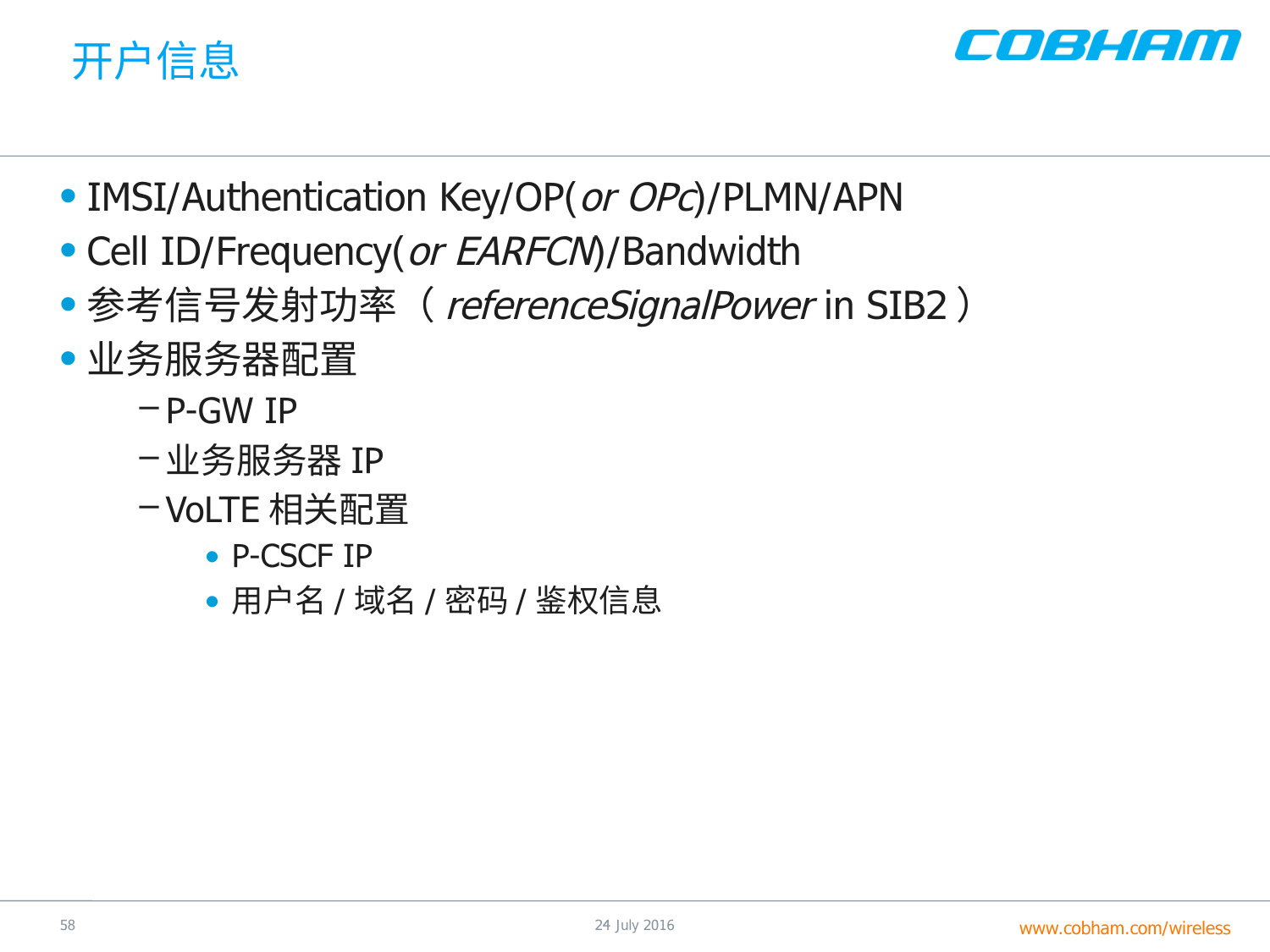

# 开户信息

IMSI/Authentication Key/OP(or OPc)/PLMN/APN
Cell ID/Frequency(or EARFCN)/Bandwidth
参考信号发射功率（referenceSignalPower in SIB2）
业务服务器配置
P-GW IP
业务服务器IP
VoLTE相关配置
P-CSCF IP
用户名/域名/密码/鉴权信息
58
24 July 2016